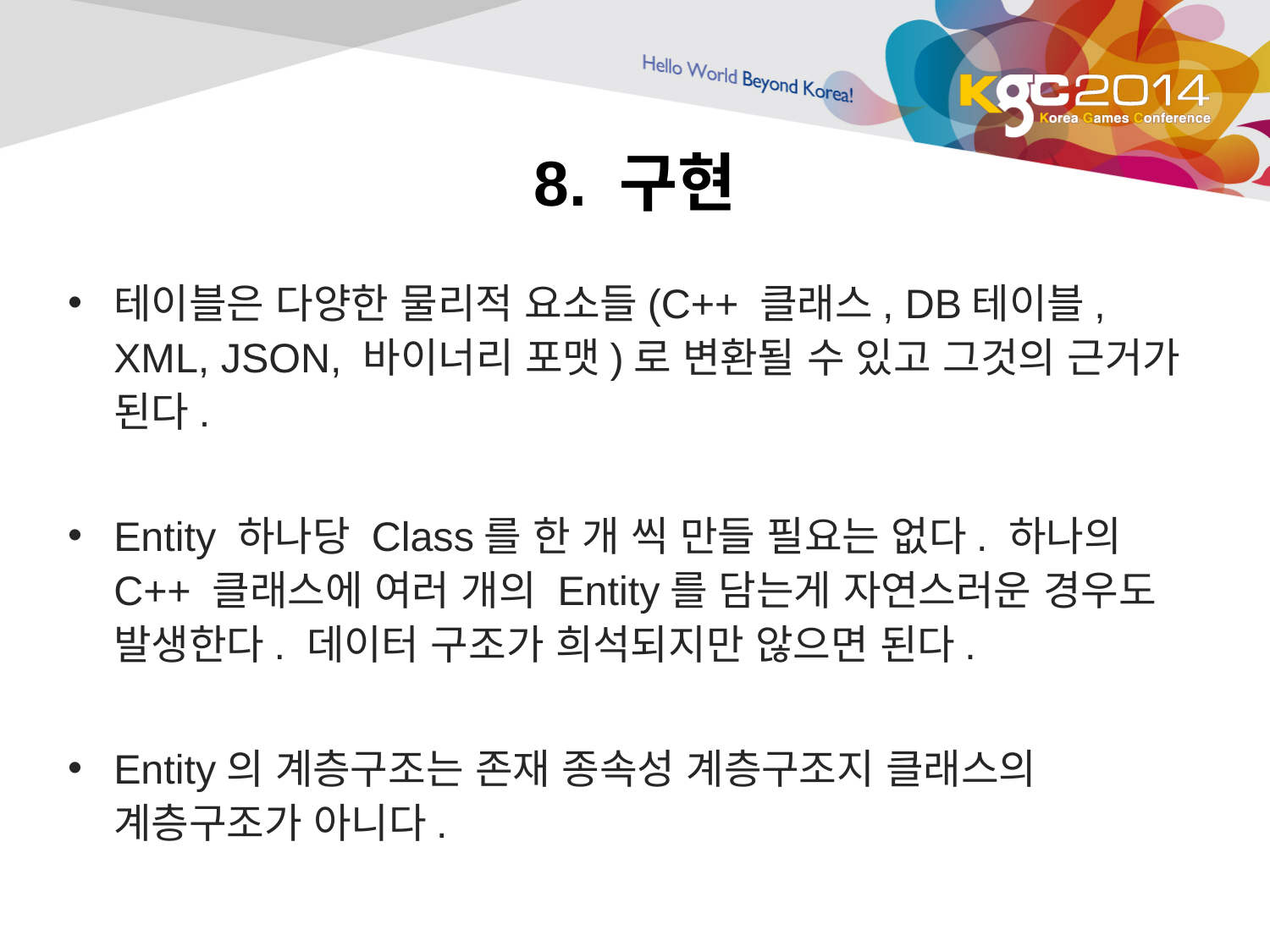

# 8. 구현
테이블은 다양한 물리적 요소들(C++ 클래스, DB테이블, XML, JSON, 바이너리 포맷)로 변환될 수 있고 그것의 근거가 된다.

Entity 하나당 Class를 한 개 씩 만들 필요는 없다. 하나의 C++ 클래스에 여러 개의 Entity를 담는게 자연스러운 경우도 발생한다. 데이터 구조가 희석되지만 않으면 된다.

Entity의 계층구조는 존재 종속성 계층구조지 클래스의 계층구조가 아니다.